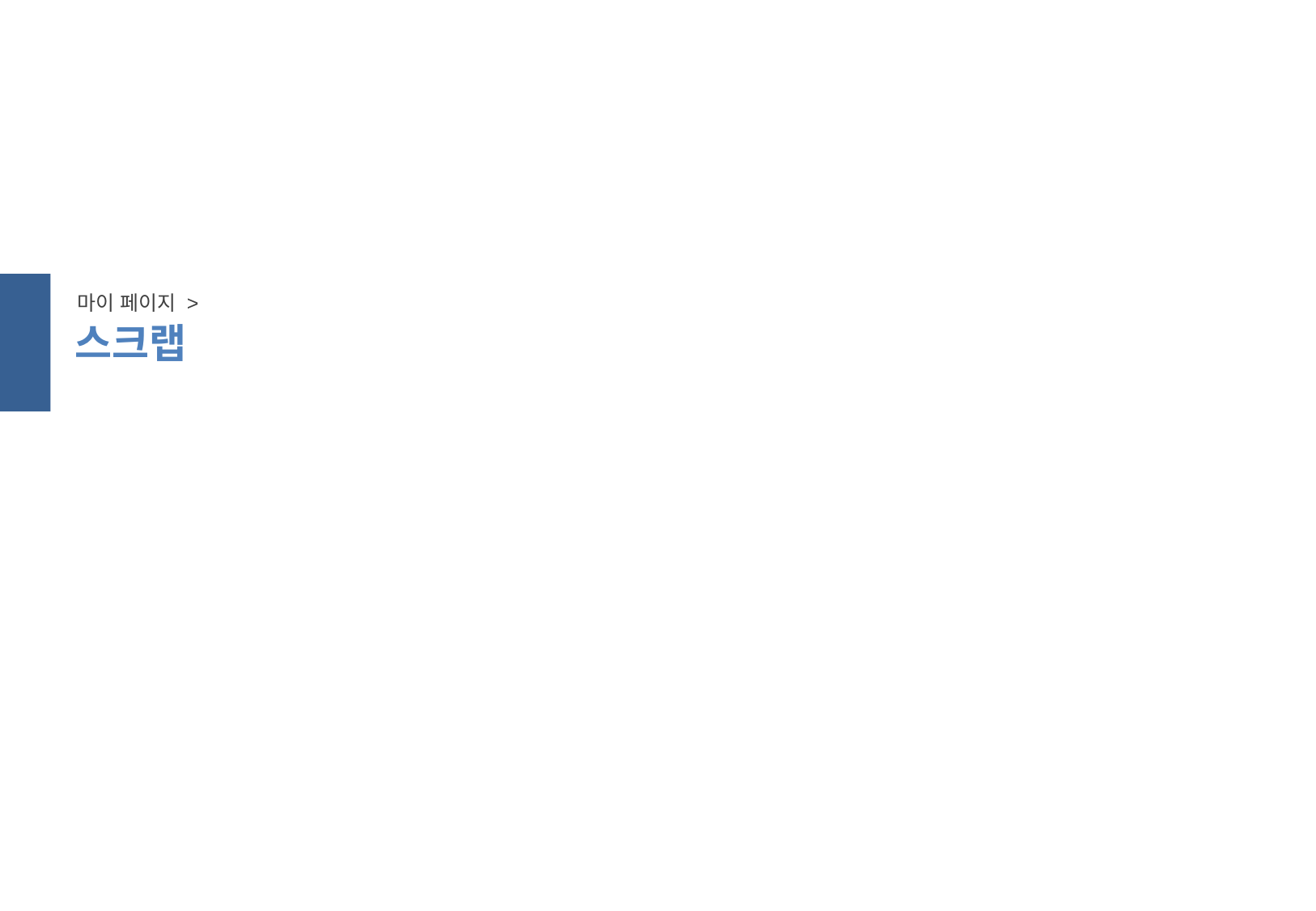

스크롤 방지

마이 페이지 >
스크랩
스크롤 방지